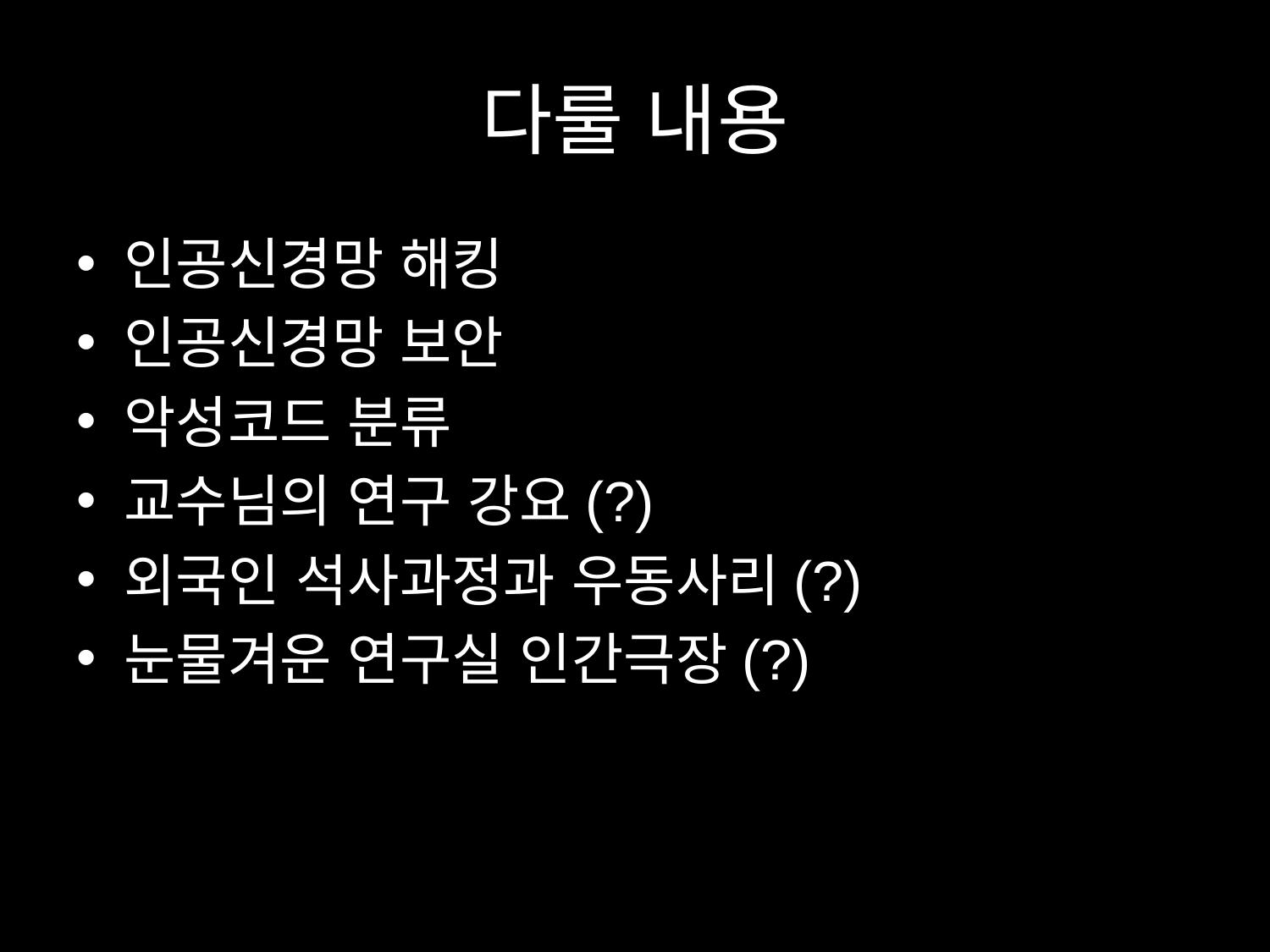

# 다룰 내용
인공신경망 해킹
인공신경망 보안
악성코드 분류
교수님의 연구 강요(?)
외국인 석사과정과 우동사리(?)
눈물겨운 연구실 인간극장(?)